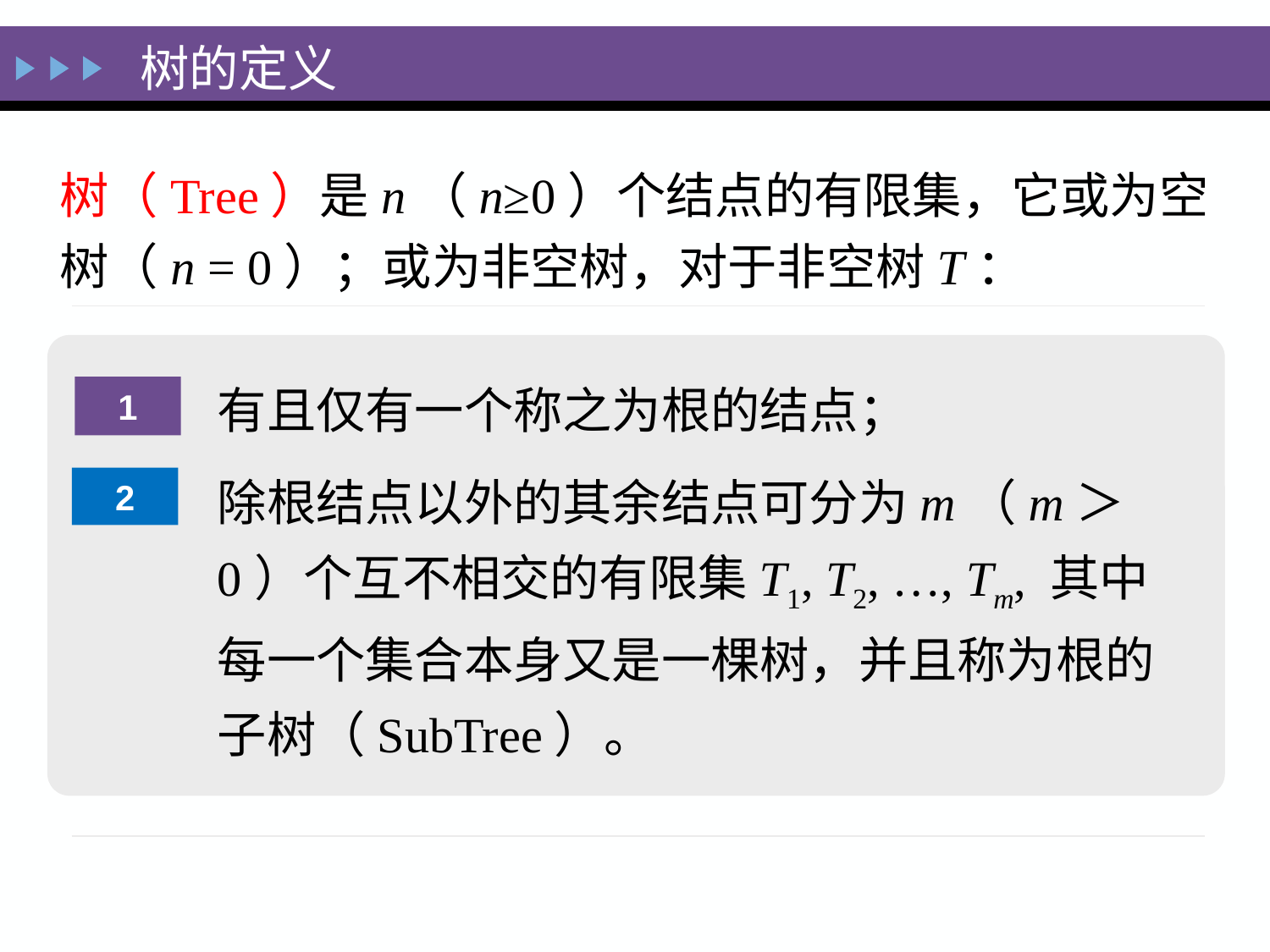

树的定义
树（Tree）是n（n≥0）个结点的有限集，它或为空树（n = 0）；或为非空树，对于非空树T：

有且仅有一个称之为根的结点；
除根结点以外的其余结点可分为m（m＞0）个互不相交的有限集T1, T2, …, Tm, 其中每一个集合本身又是一棵树，并且称为根的子树（SubTree）。
1
2